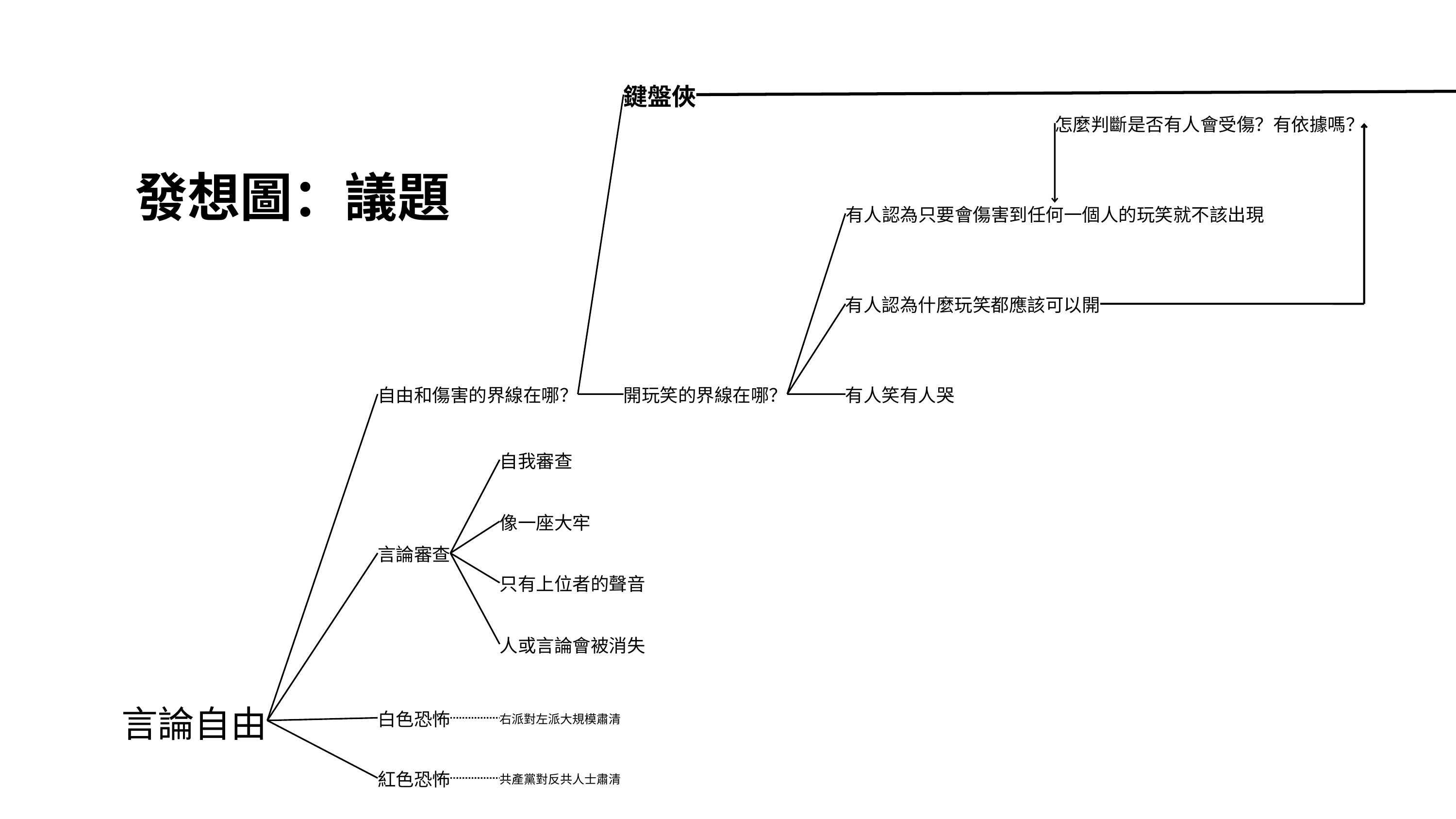

鍵盤俠

怎麼判斷是否有人會受傷？有依據嗎？

發想圖：議題
有人認為只要會傷害到任何一個人的玩笑就不該出現

有人認為什麼玩笑都應該可以開

自由和傷害的界線在哪？
開玩笑的界線在哪？
有人笑有人哭

自我審查

像一座大牢

言論審查

只有上位者的聲音
人或言論會被消失
言論自由
白色恐怖
右派對左派大規模肅清

紅色恐怖
共產黨對反共人士肅清